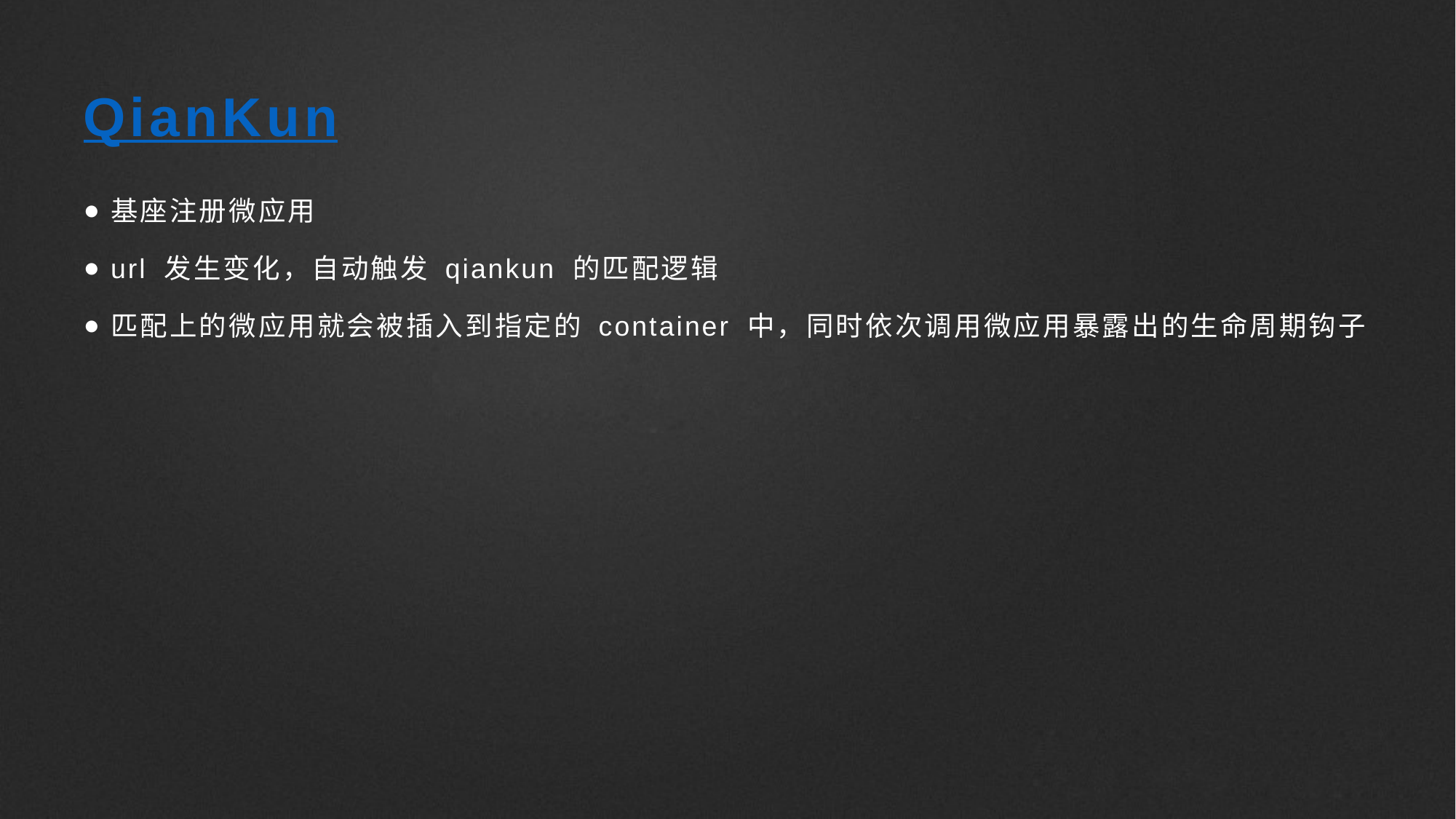

# QianKun
基座注册微应用
url 发生变化，自动触发 qiankun 的匹配逻辑
匹配上的微应用就会被插入到指定的 container 中，同时依次调用微应用暴露出的生命周期钩子